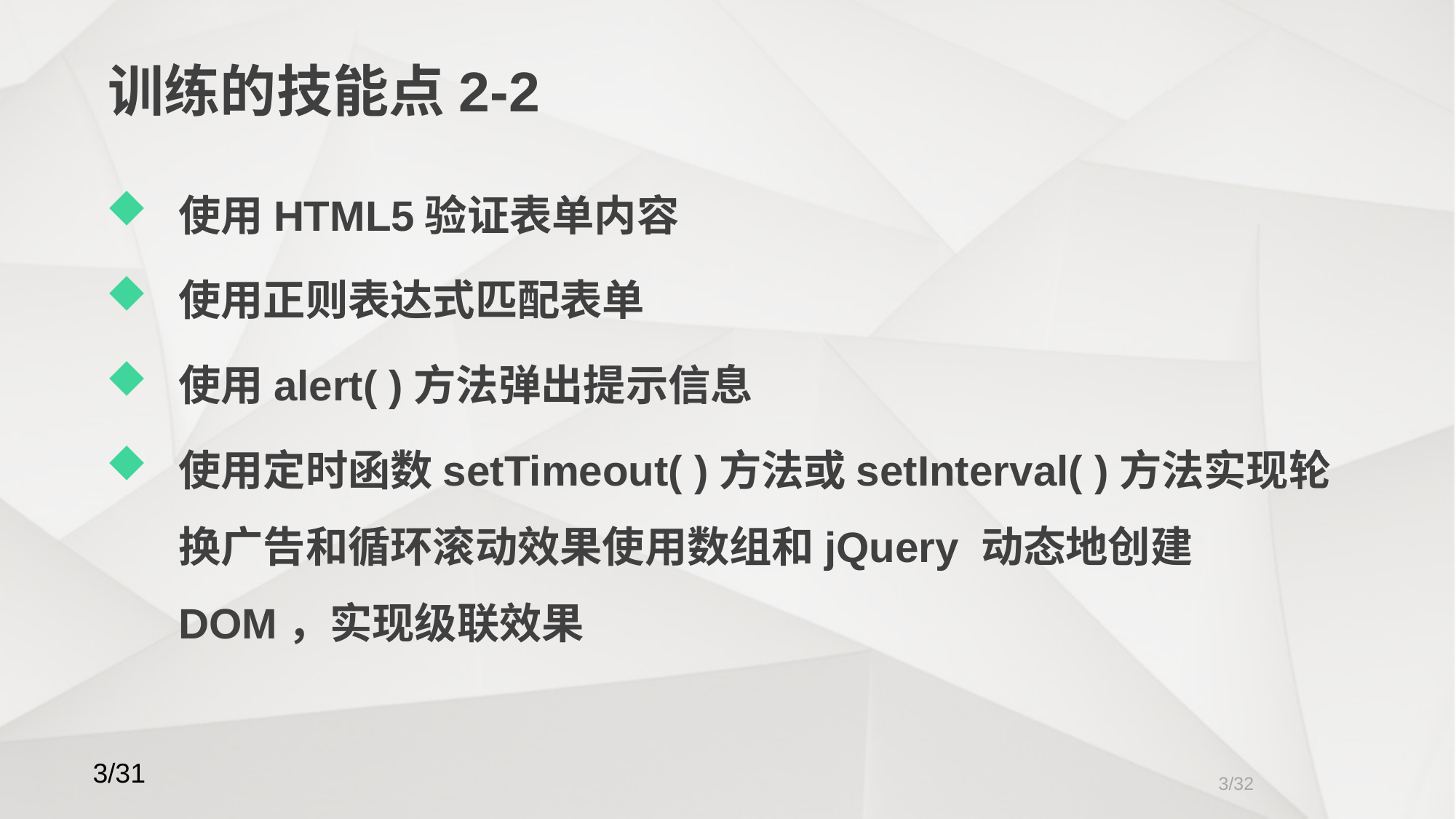

# 训练的技能点2-2
使用HTML5验证表单内容
使用正则表达式匹配表单
使用alert( )方法弹出提示信息
使用定时函数setTimeout( )方法或setInterval( )方法实现轮换广告和循环滚动效果使用数组和jQuery 动态地创建DOM，实现级联效果
3/32